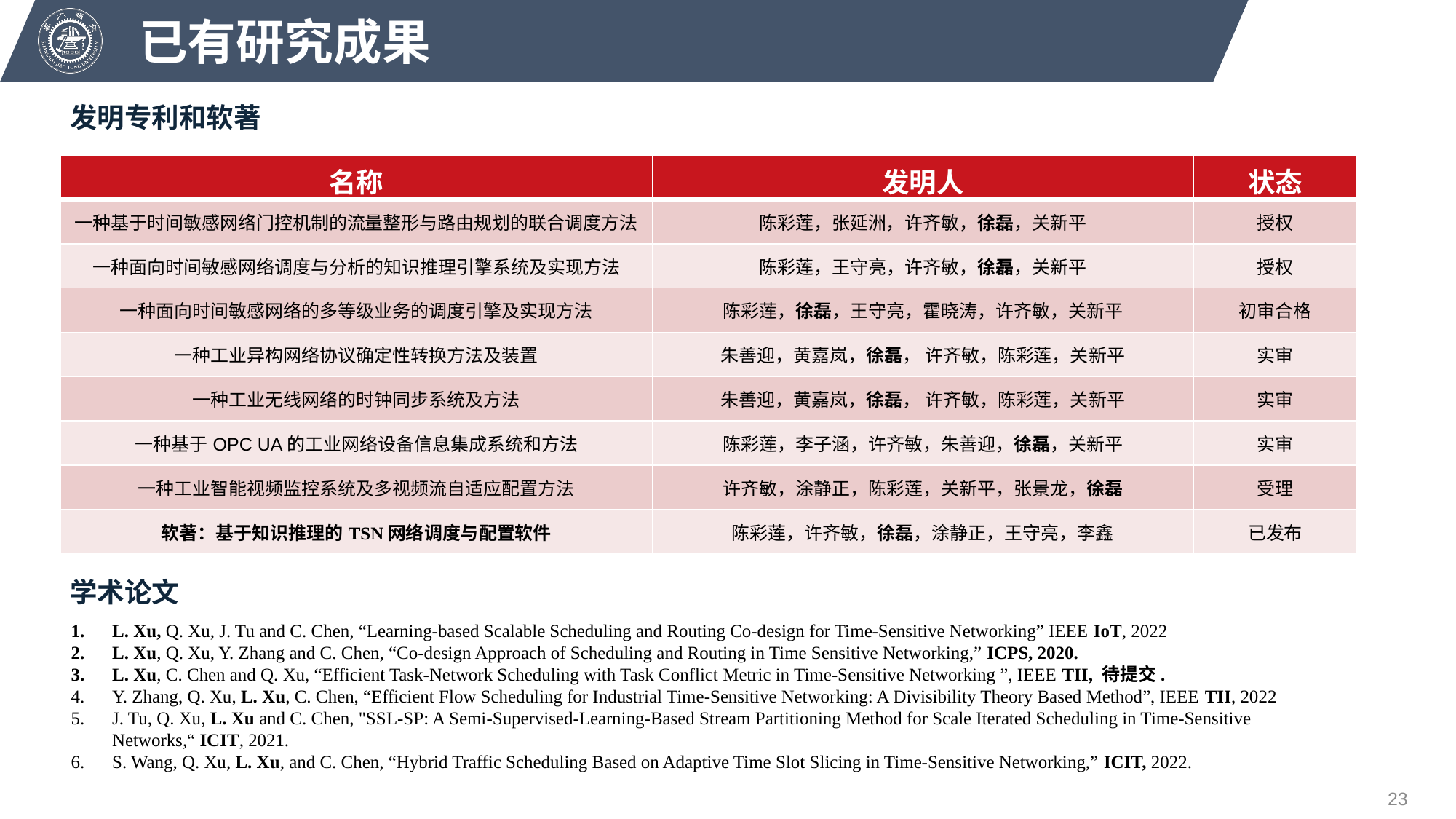

已有研究成果

发明专利和软著
| 名称 | 发明人 | 状态 |
| --- | --- | --- |
| 一种基于时间敏感网络门控机制的流量整形与路由规划的联合调度方法 | 陈彩莲，张延洲，许齐敏，徐磊，关新平 | 授权 |
| 一种面向时间敏感网络调度与分析的知识推理引擎系统及实现方法 | 陈彩莲，王守亮，许齐敏，徐磊，关新平 | 授权 |
| 一种面向时间敏感网络的多等级业务的调度引擎及实现方法 | 陈彩莲，徐磊，王守亮，霍晓涛，许齐敏，关新平 | 初审合格 |
| 一种工业异构网络协议确定性转换方法及装置 | 朱善迎，黄嘉岚，徐磊， 许齐敏，陈彩莲，关新平 | 实审 |
| 一种工业无线网络的时钟同步系统及方法 | 朱善迎，黄嘉岚，徐磊， 许齐敏，陈彩莲，关新平 | 实审 |
| 一种基于OPC UA的工业网络设备信息集成系统和方法 | 陈彩莲，李子涵，许齐敏，朱善迎，徐磊，关新平 | 实审 |
| 一种工业智能视频监控系统及多视频流自适应配置方法 | 许齐敏，涂静正，陈彩莲，关新平，张景龙，徐磊 | 受理 |
| 软著：基于知识推理的TSN网络调度与配置软件 | 陈彩莲，许齐敏，徐磊，涂静正，王守亮，李鑫 | 已发布 |
学术论文
L. Xu, Q. Xu, J. Tu and C. Chen, “Learning-based Scalable Scheduling and Routing Co-design for Time-Sensitive Networking” IEEE IoT, 2022
L. Xu, Q. Xu, Y. Zhang and C. Chen, “Co-design Approach of Scheduling and Routing in Time Sensitive Networking,” ICPS, 2020.
L. Xu, C. Chen and Q. Xu, “Efficient Task-Network Scheduling with Task Conflict Metric in Time-Sensitive Networking ”, IEEE TII, 待提交.
Y. Zhang, Q. Xu, L. Xu, C. Chen, “Efficient Flow Scheduling for Industrial Time-Sensitive Networking: A Divisibility Theory Based Method”, IEEE TII, 2022
J. Tu, Q. Xu, L. Xu and C. Chen, "SSL-SP: A Semi-Supervised-Learning-Based Stream Partitioning Method for Scale Iterated Scheduling in Time-Sensitive Networks,“ ICIT, 2021.
S. Wang, Q. Xu, L. Xu, and C. Chen, “Hybrid Traffic Scheduling Based on Adaptive Time Slot Slicing in Time-Sensitive Networking,” ICIT, 2022.
23